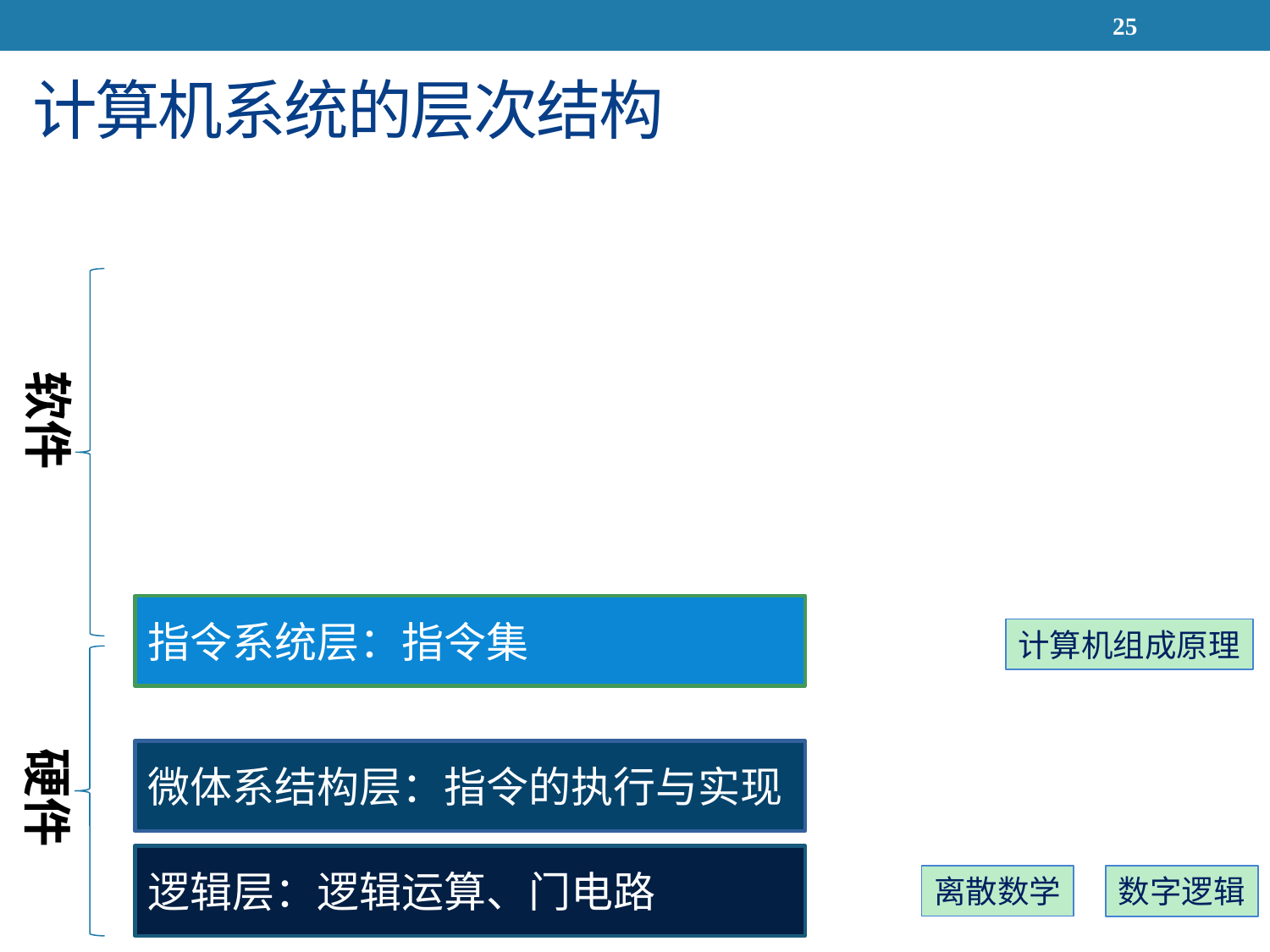

25
# 计算机系统的层次结构

软件
指令系统层：指令集
计算机组成原理

硬件
微体系结构层：指令的执行与实现
逻辑层：逻辑运算、门电路
离散数学
数字逻辑